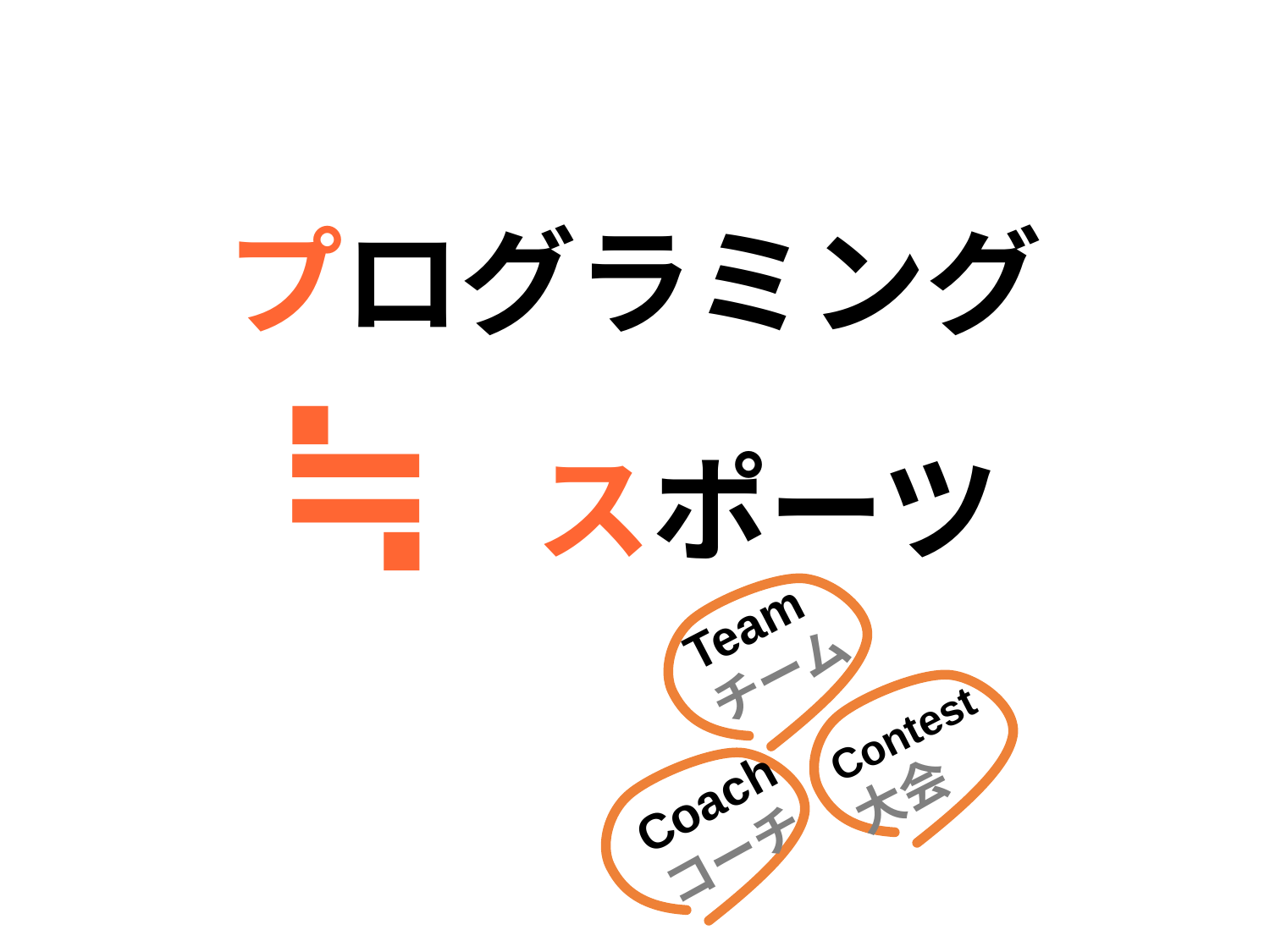

プログラミング
≒ スポーツ
Team
チーム

Contest
大会
Coach
コーチ